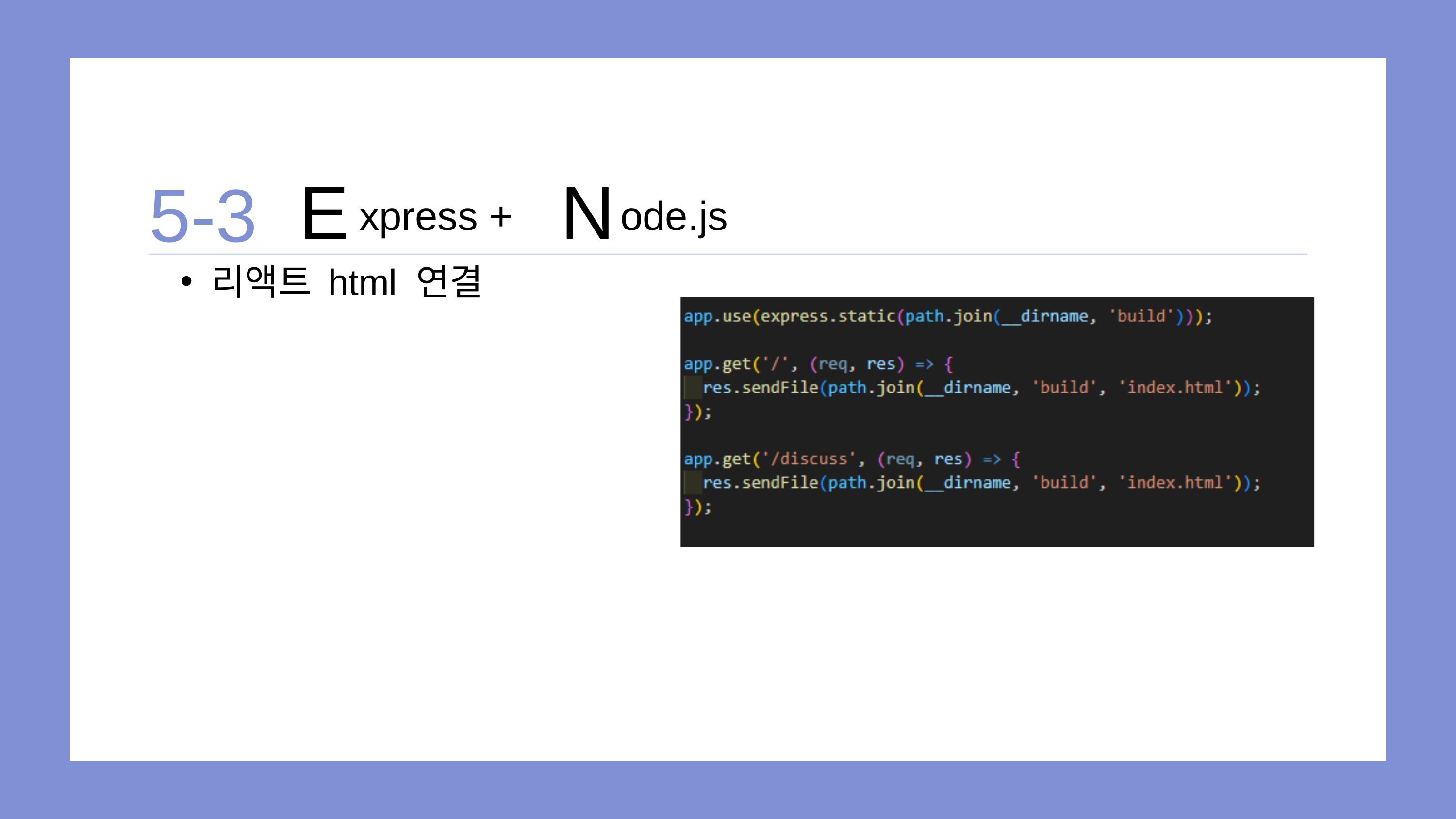

E
N
5-3
xpress +
ode.js
리액트 html 연결